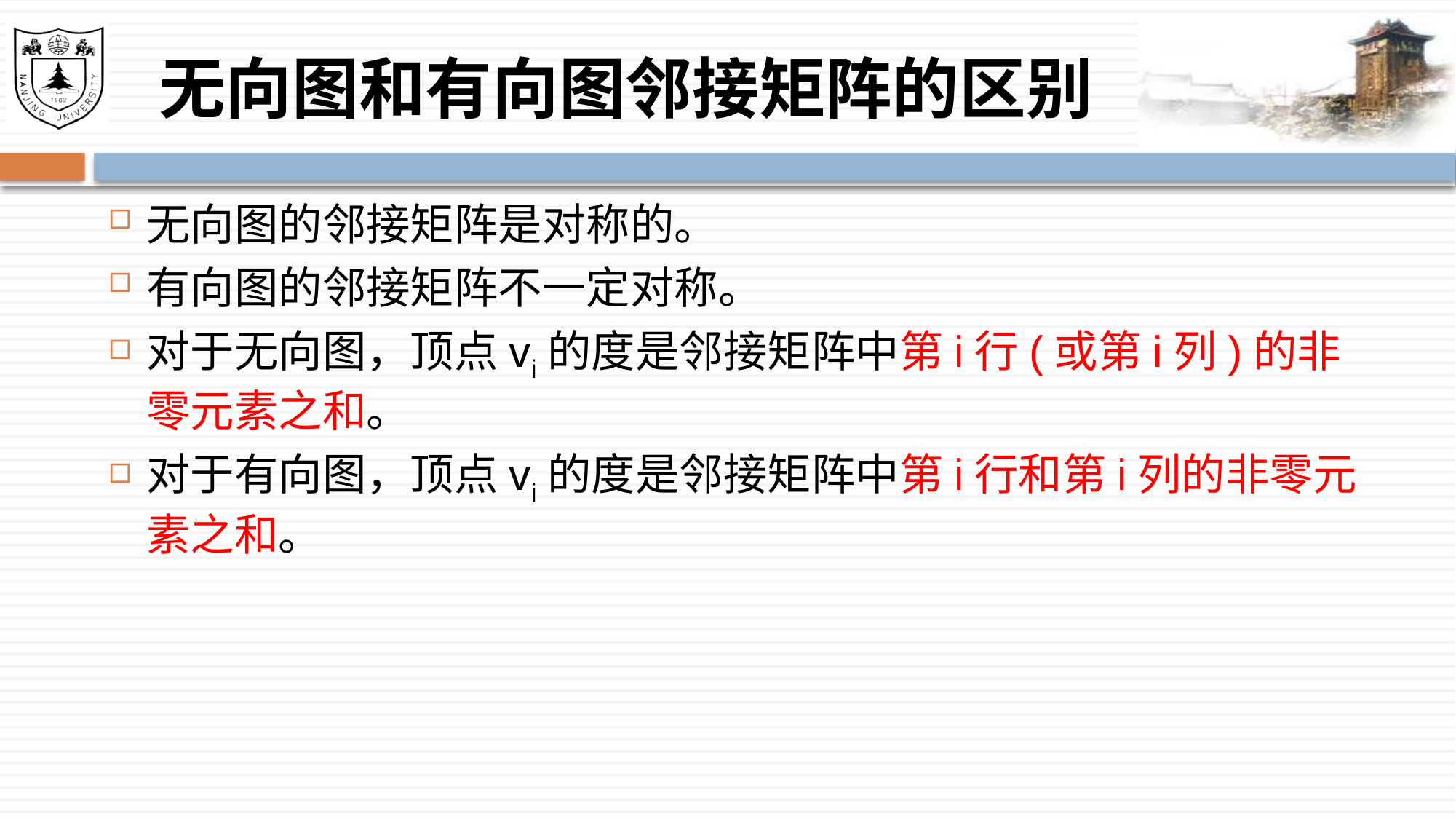

# 无向图和有向图邻接矩阵的区别
无向图的邻接矩阵是对称的。
有向图的邻接矩阵不一定对称。
对于无向图，顶点vi的度是邻接矩阵中第i行(或第i列)的非零元素之和。
对于有向图，顶点vi的度是邻接矩阵中第i行和第i列的非零元素之和。